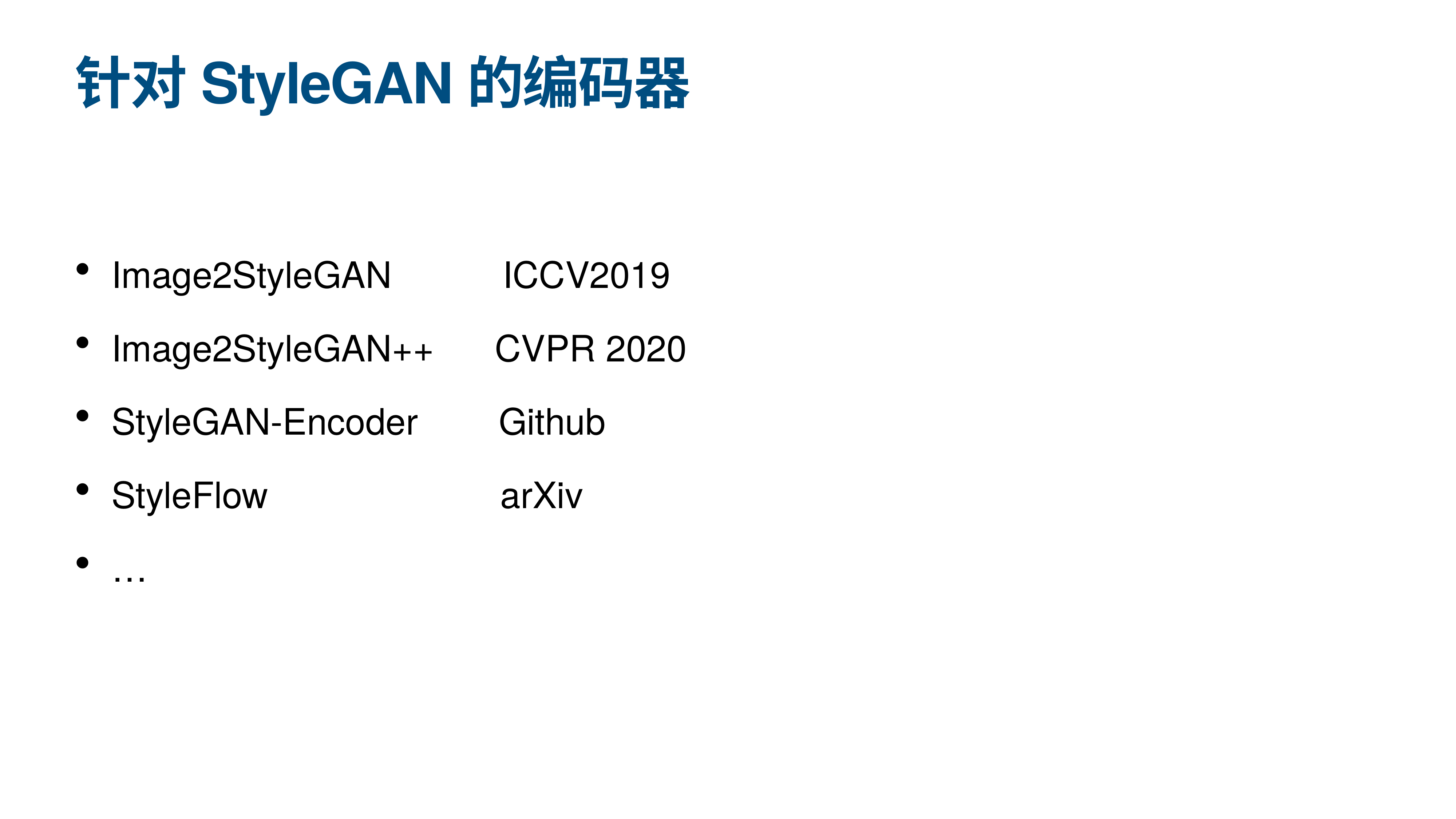

# 针对StyleGAN的编码器

Image2StyleGAN           ICCV2019
Image2StyleGAN++      CVPR 2020
StyleGAN-Encoder        Github
StyleFlow                       arXiv
…